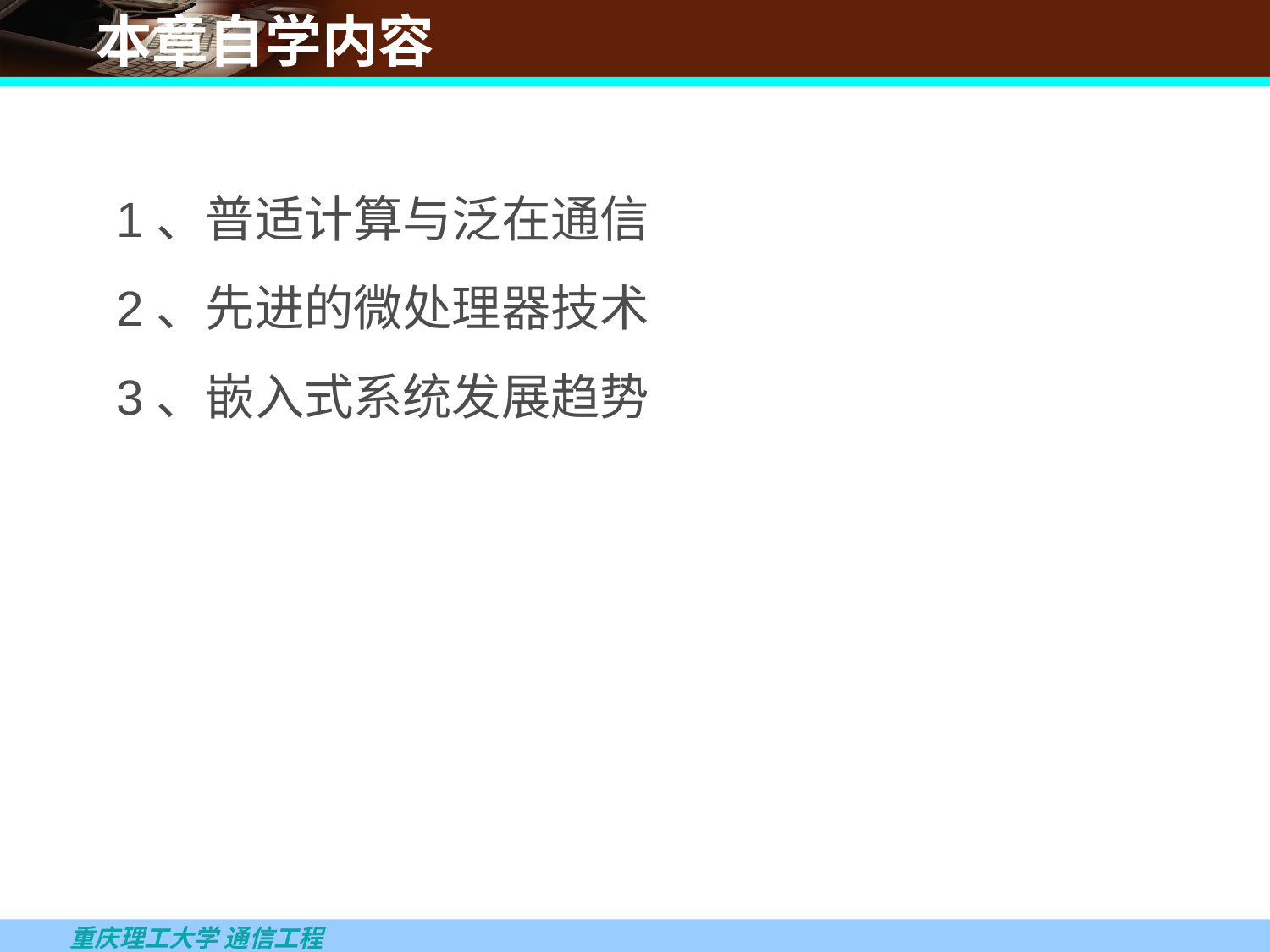

# 本章自学内容
1、普适计算与泛在通信
2、先进的微处理器技术
3、嵌入式系统发展趋势